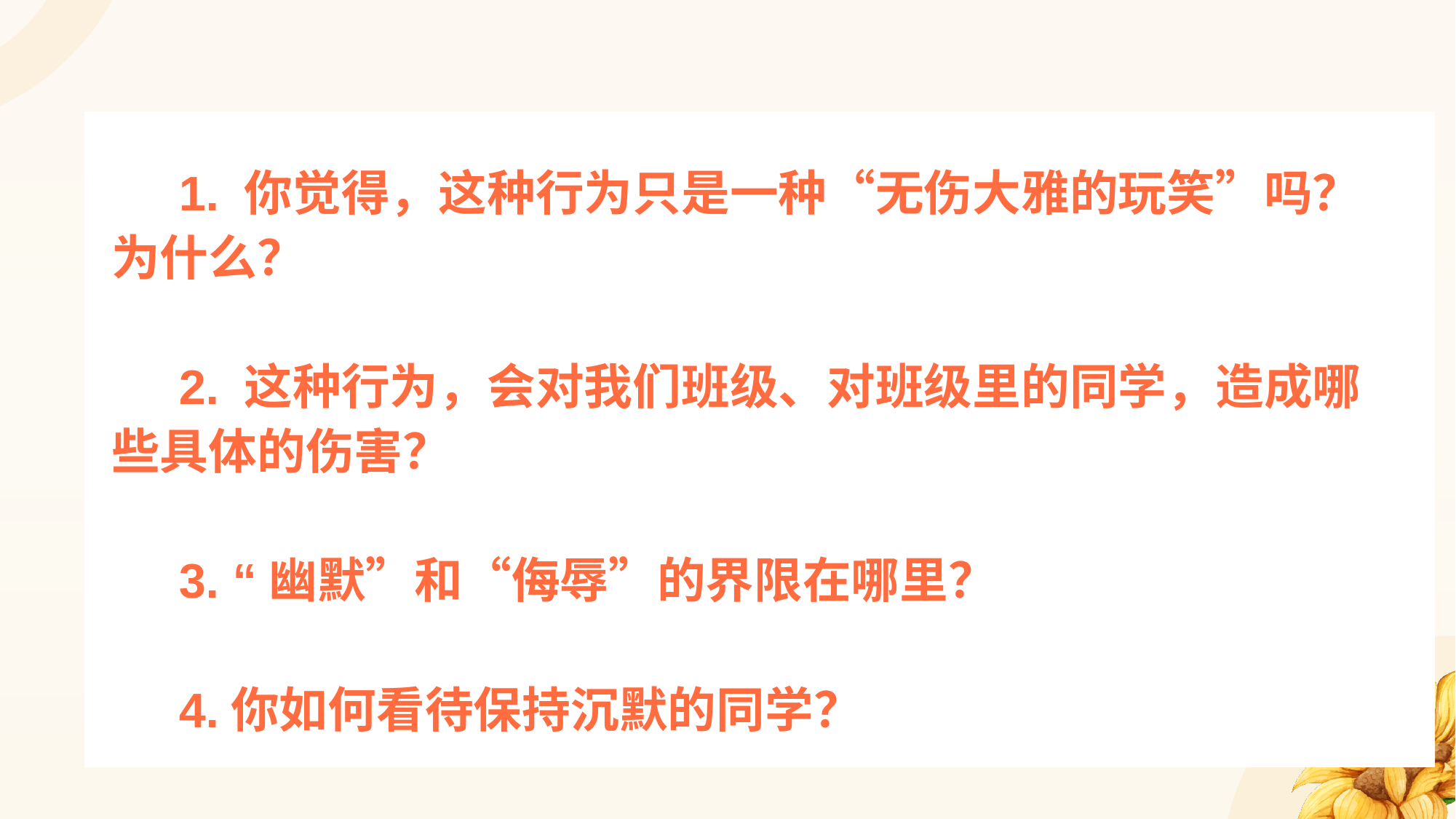

1. 你觉得，这种行为只是一种“无伤大雅的玩笑”吗？为什么？

     2. 这种行为，会对我们班级、对班级里的同学，造成哪些具体的伤害？

     3. “幽默”和“侮辱”的界限在哪里？

     4.你如何看待保持沉默的同学？